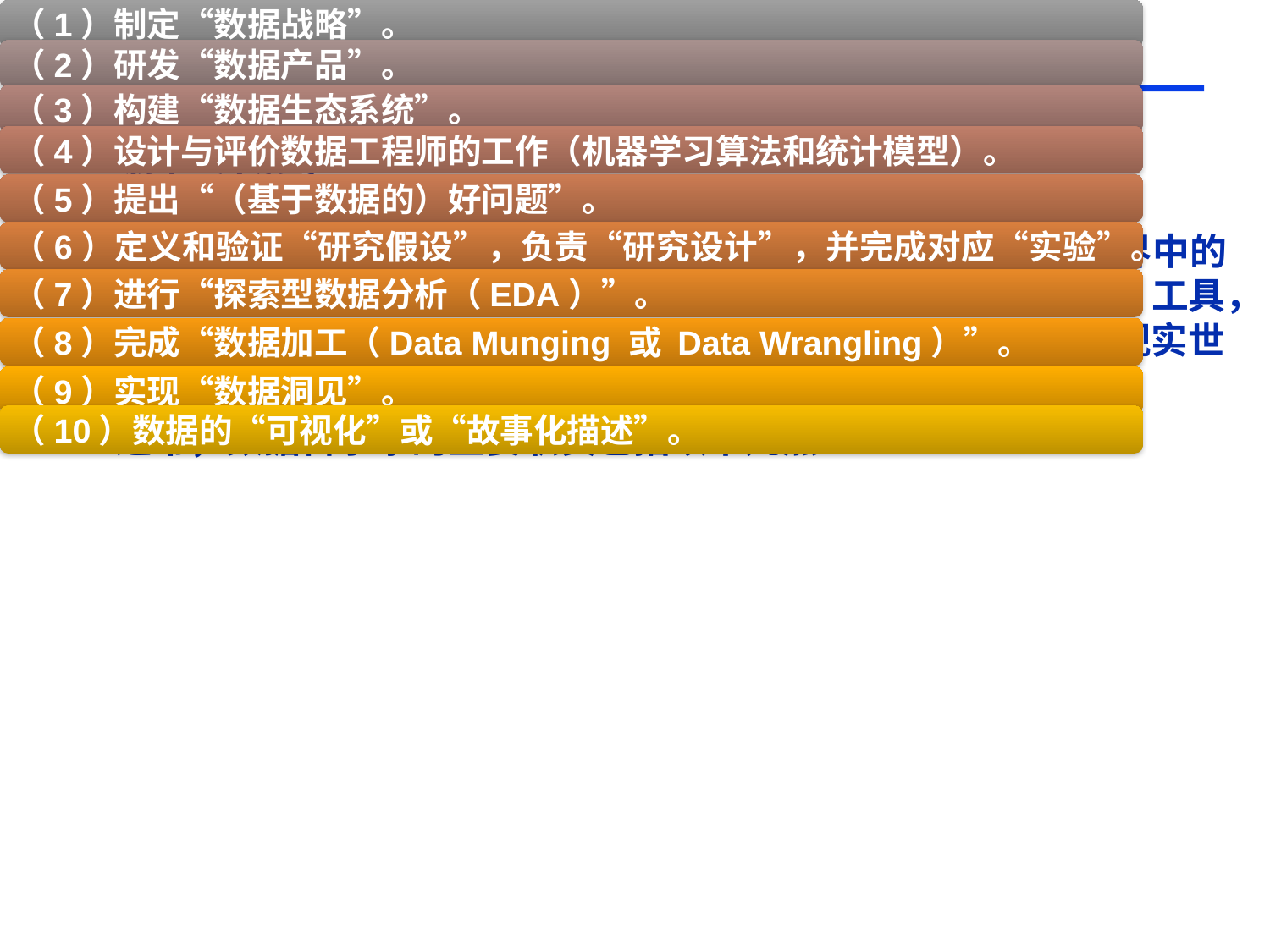

# 第1章 数据科学的基础理论
 数据科学的人才类型（续）
  1. 数据科学家
    * 数据科学家是将“现实世界中的问题”映射或转换为“数据世界中的问题”之后，主要采用数据科学的理念、原则、理论、方法、技术、工具，通过将数据（尤其是大数据）转换为知识和智慧的过程，为解决“现实世界中的问题”提供直接指导、依据或参考的高级专家。
    * 通常，数据科学家的主要职责包括以下几点：
（1）制定“数据战略”。
（2）研发“数据产品”。
（3）构建“数据生态系统”。
（4）设计与评价数据工程师的工作（机器学习算法和统计模型）。
（5）提出“（基于数据的）好问题”。
（6）定义和验证“研究假设”，负责“研究设计”，并完成对应“实验”。
（7）进行“探索型数据分析（EDA）”。
（8）完成“数据加工（Data Munging 或 Data Wrangling）”。
（9）实现“数据洞见”。
（10）数据的“可视化”或“故事化描述”。